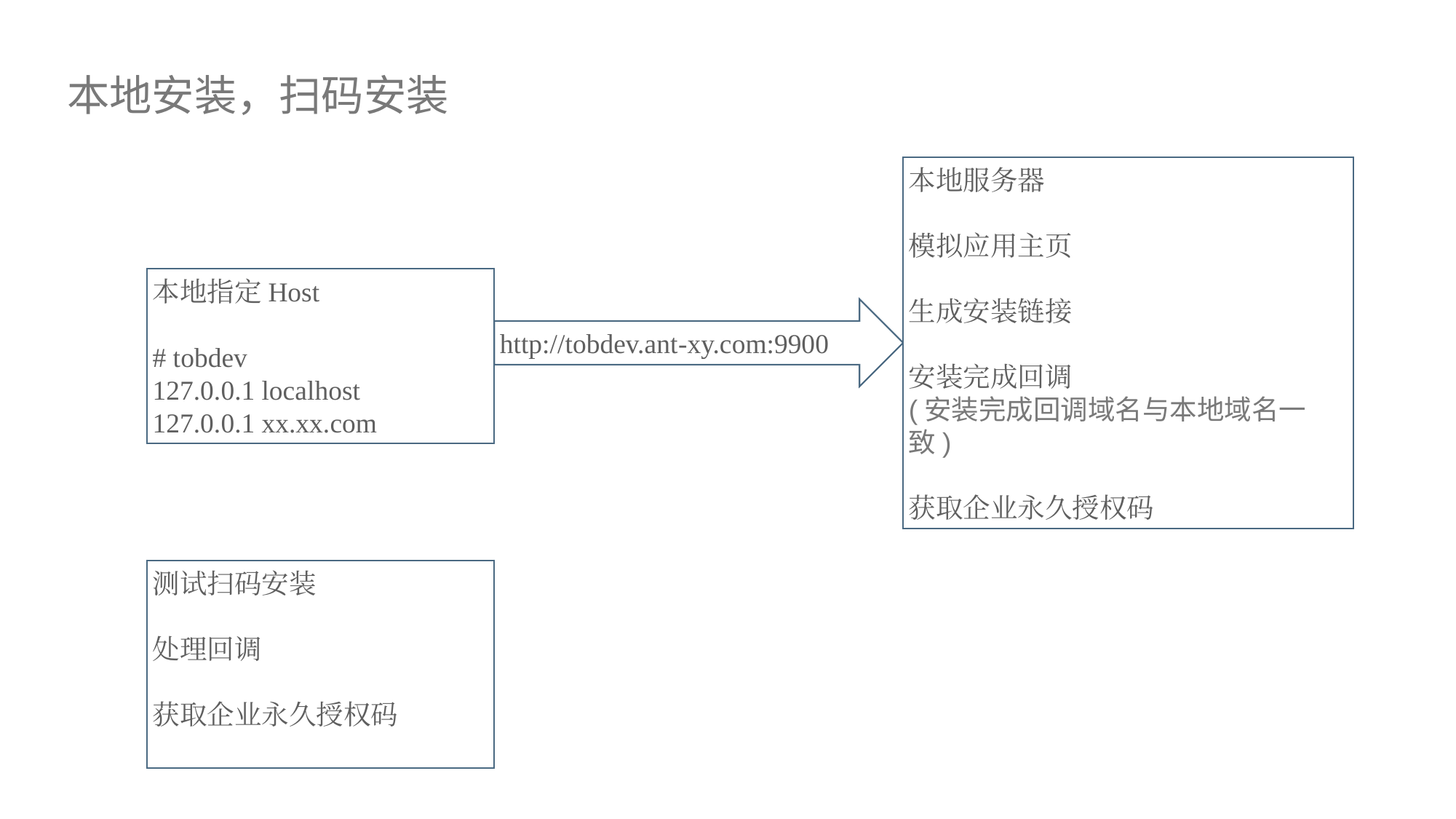

本地安装，扫码安装
本地服务器

模拟应用主页

生成安装链接

安装完成回调
(安装完成回调域名与本地域名一致)

获取企业永久授权码
本地指定Host

# tobdev
127.0.0.1	localhost
127.0.0.1	xx.xx.com
http://tobdev.ant-xy.com:9900
测试扫码安装

处理回调

获取企业永久授权码